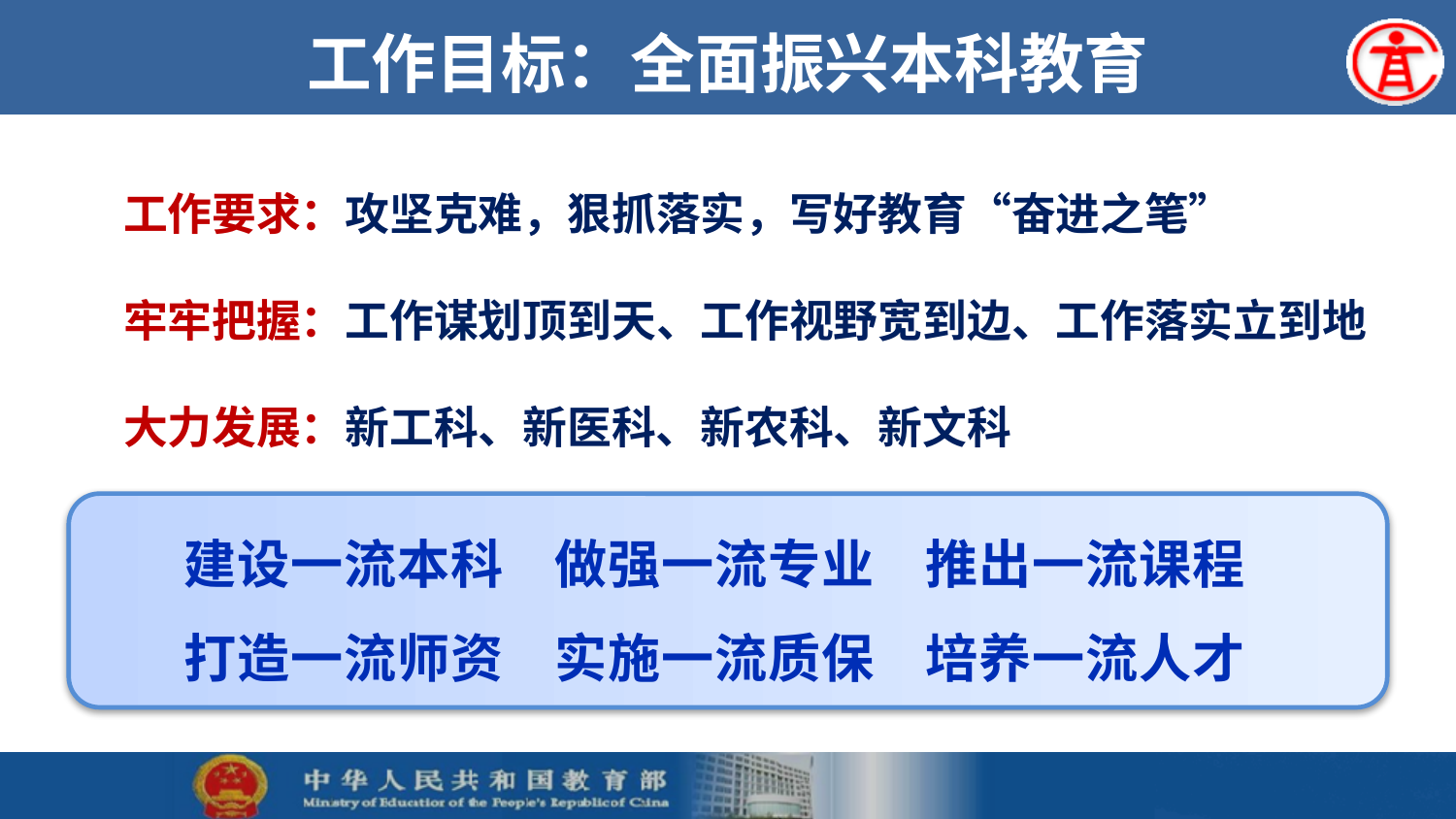

# 工作目标：全面振兴本科教育
工作要求：攻坚克难，狠抓落实，写好教育“奋进之笔”
牢牢把握：工作谋划顶到天、工作视野宽到边、工作落实立到地
大力发展：新工科、新医科、新农科、新文科
     建设一流本科    做强一流专业    推出一流课程
     打造一流师资    实施一流质保    培养一流人才